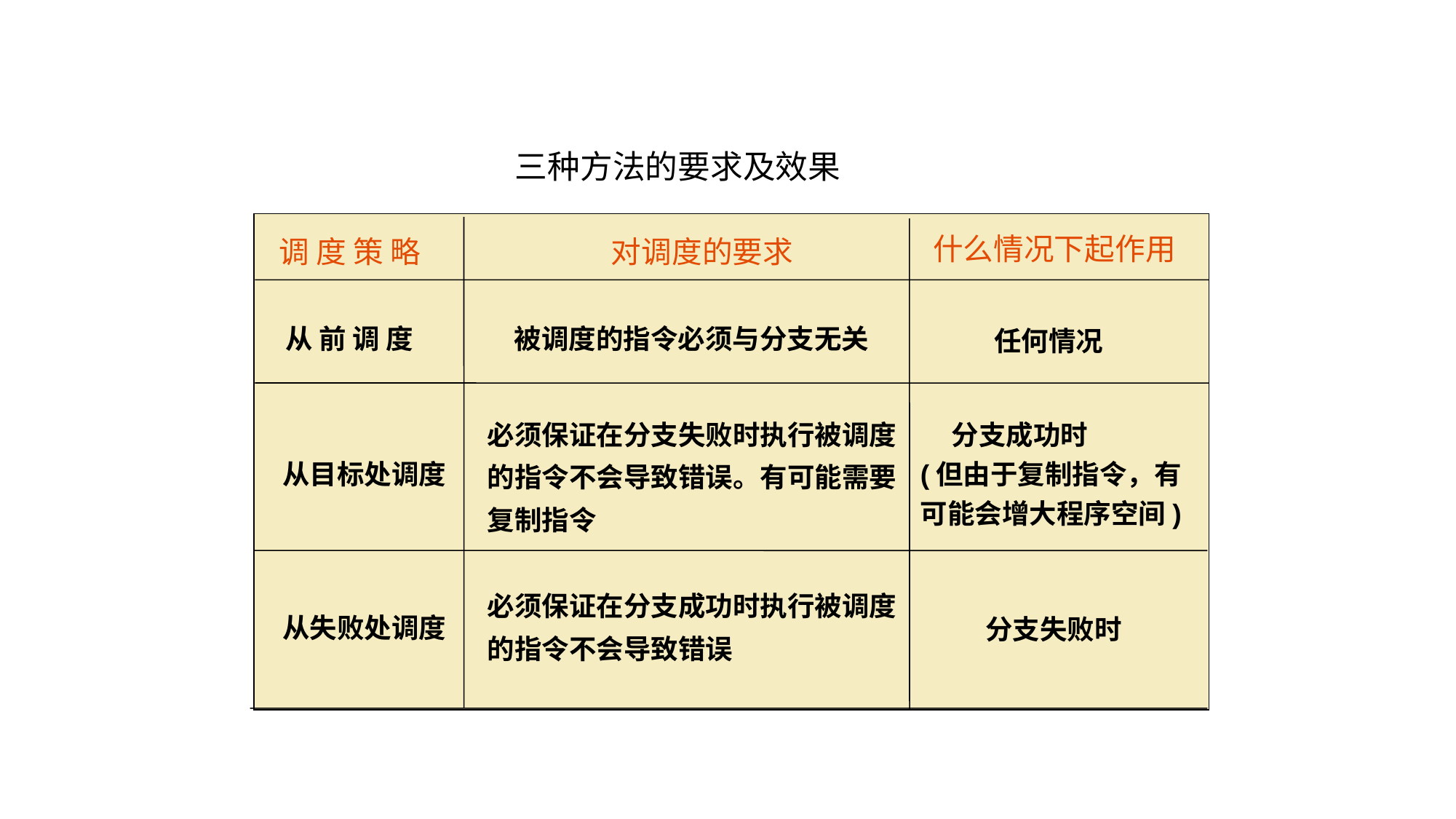

三种方法的要求及效果

什么情况下起作用
调 度 策 略
对调度的要求

被调度的指令必须与分支无关
从 前 调 度
任何情况

必须保证在分支失败时执行被调度
的指令不会导致错误。有可能需要
复制指令
    分支成功时
(但由于复制指令，有
可能会增大程序空间)
从目标处调度

必须保证在分支成功时执行被调度
的指令不会导致错误
从失败处调度
分支失败时